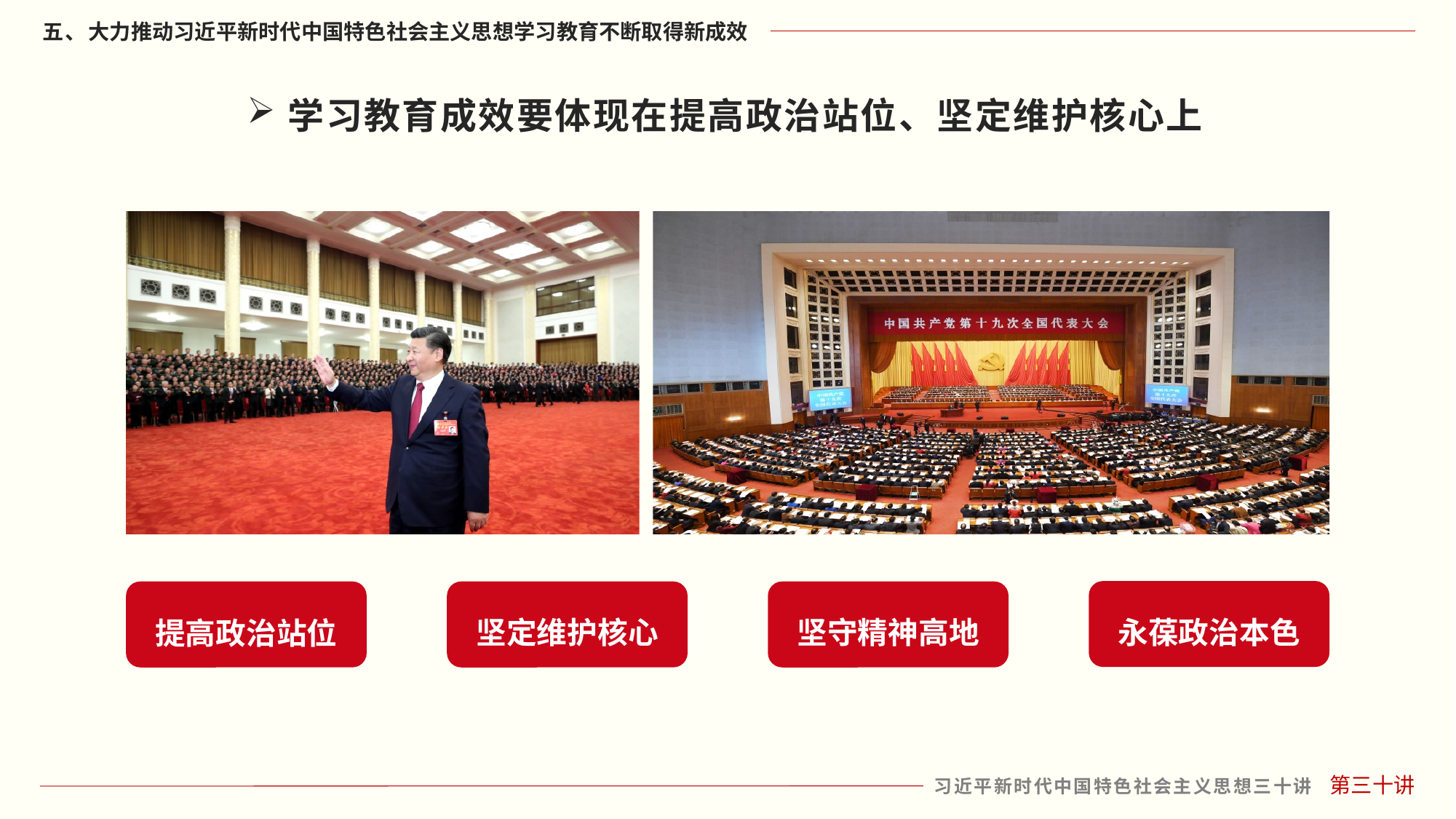

学习教育成效要体现在提高政治站位、坚定维护核心上

永葆政治本色

提高政治站位

坚定维护核心

坚守精神高地